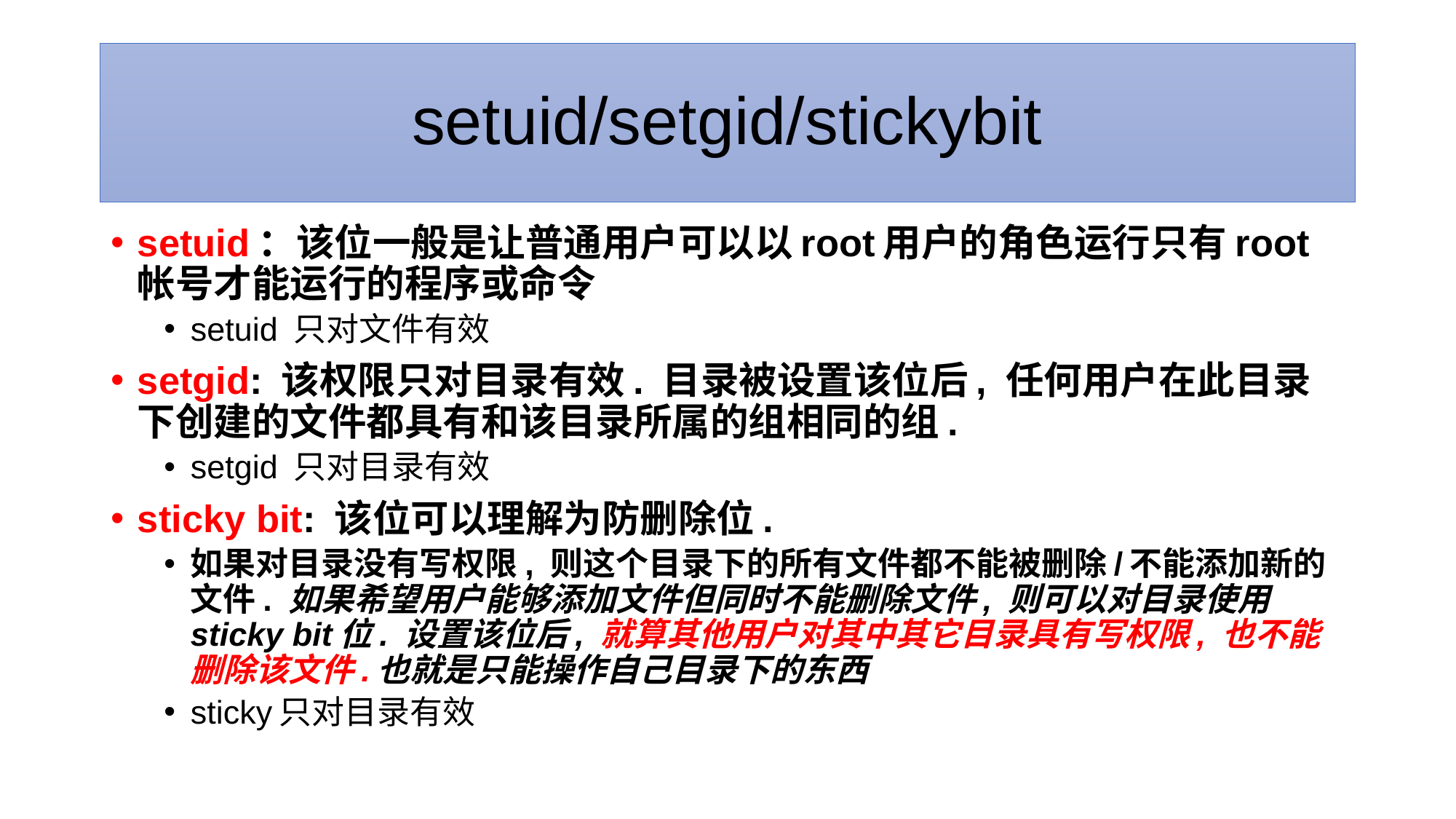

# setuid/setgid/stickybit
setuid：该位一般是让普通用户可以以root用户的角色运行只有root帐号才能运行的程序或命令
setuid 只对文件有效
setgid: 该权限只对目录有效. 目录被设置该位后, 任何用户在此目录下创建的文件都具有和该目录所属的组相同的组.
setgid 只对目录有效
sticky bit: 该位可以理解为防删除位.
如果对目录没有写权限, 则这个目录下的所有文件都不能被删除/不能添加新的文件. 如果希望用户能够添加文件但同时不能删除文件, 则可以对目录使用sticky bit位. 设置该位后, 就算其他用户对其中其它目录具有写权限, 也不能删除该文件.也就是只能操作自己目录下的东西
sticky只对目录有效